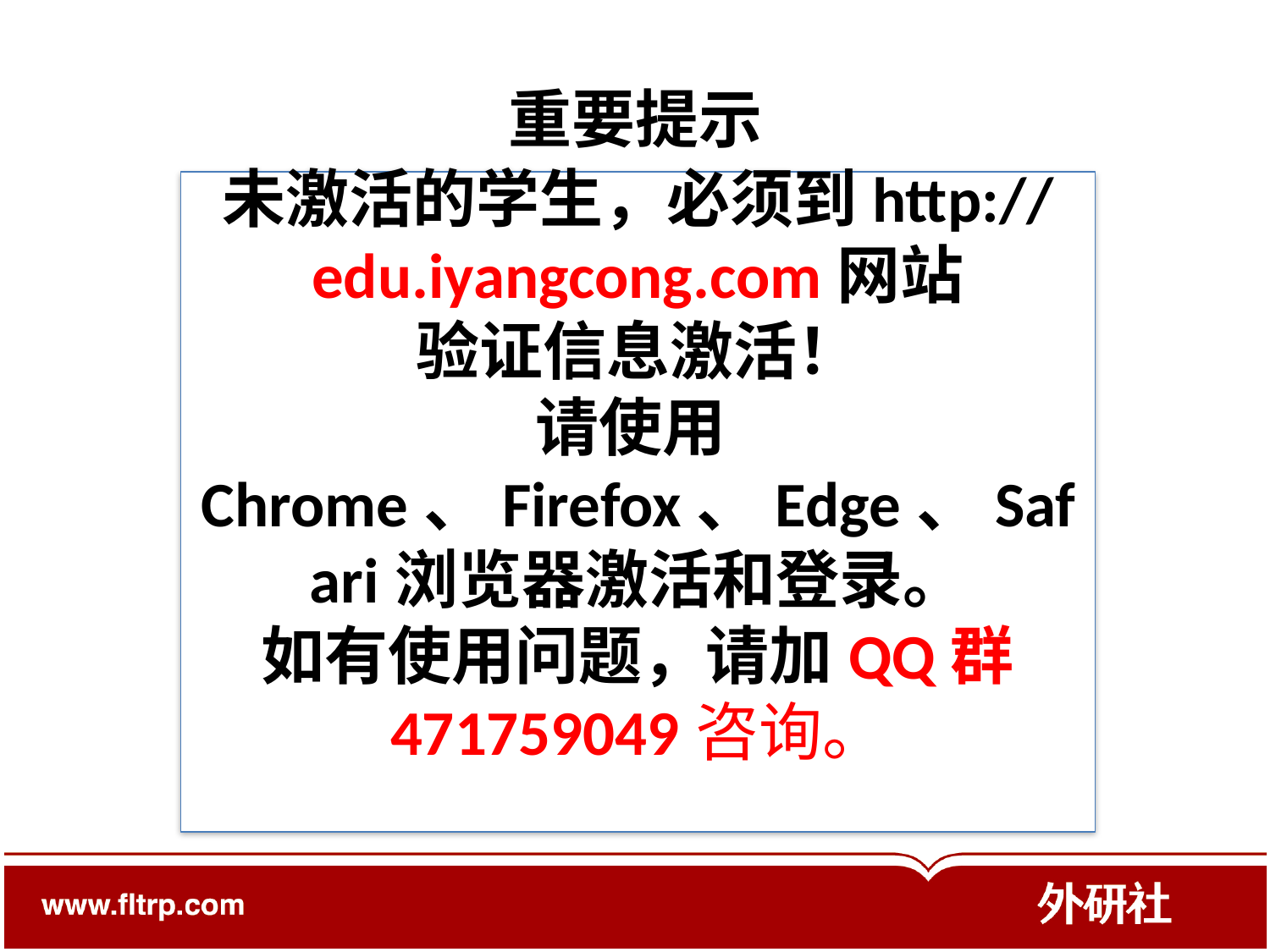

# 重要提示
未激活的学生，必须到http://edu.iyangcong.com网站
验证信息激活！
请使用Chrome、Firefox、Edge、Safari浏览器激活和登录。
如有使用问题，请加QQ群 471759049咨询。